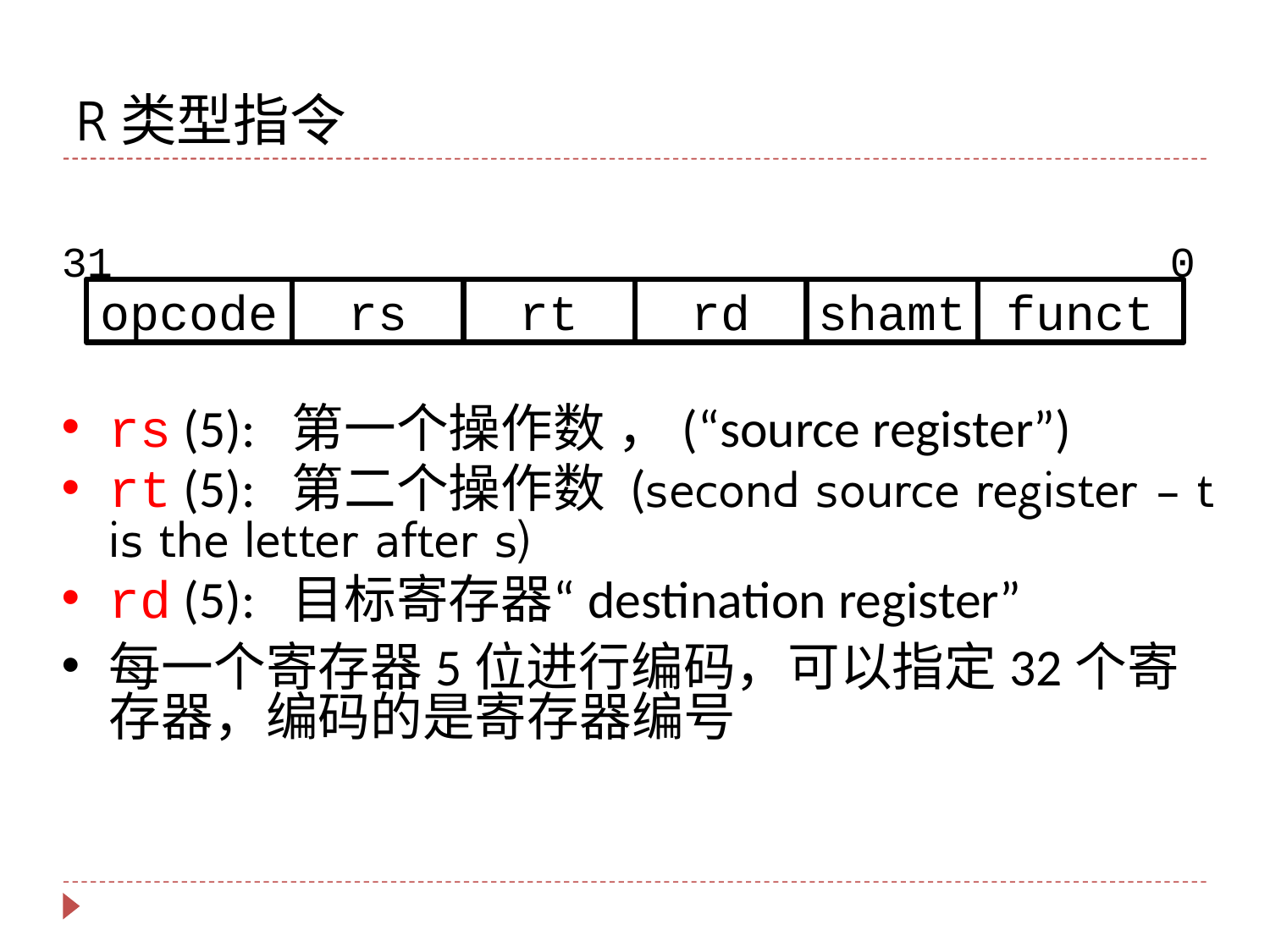

# R类型指令
31
0
opcode
rs
rt
rd
shamt
funct
rs (5):  第一个操作数 ，(“source register”)
rt (5):  第二个操作数 (second source register – t is the letter after s)
rd (5):  目标寄存器“destination register”
每一个寄存器5位进行编码，可以指定32个寄存器，编码的是寄存器编号